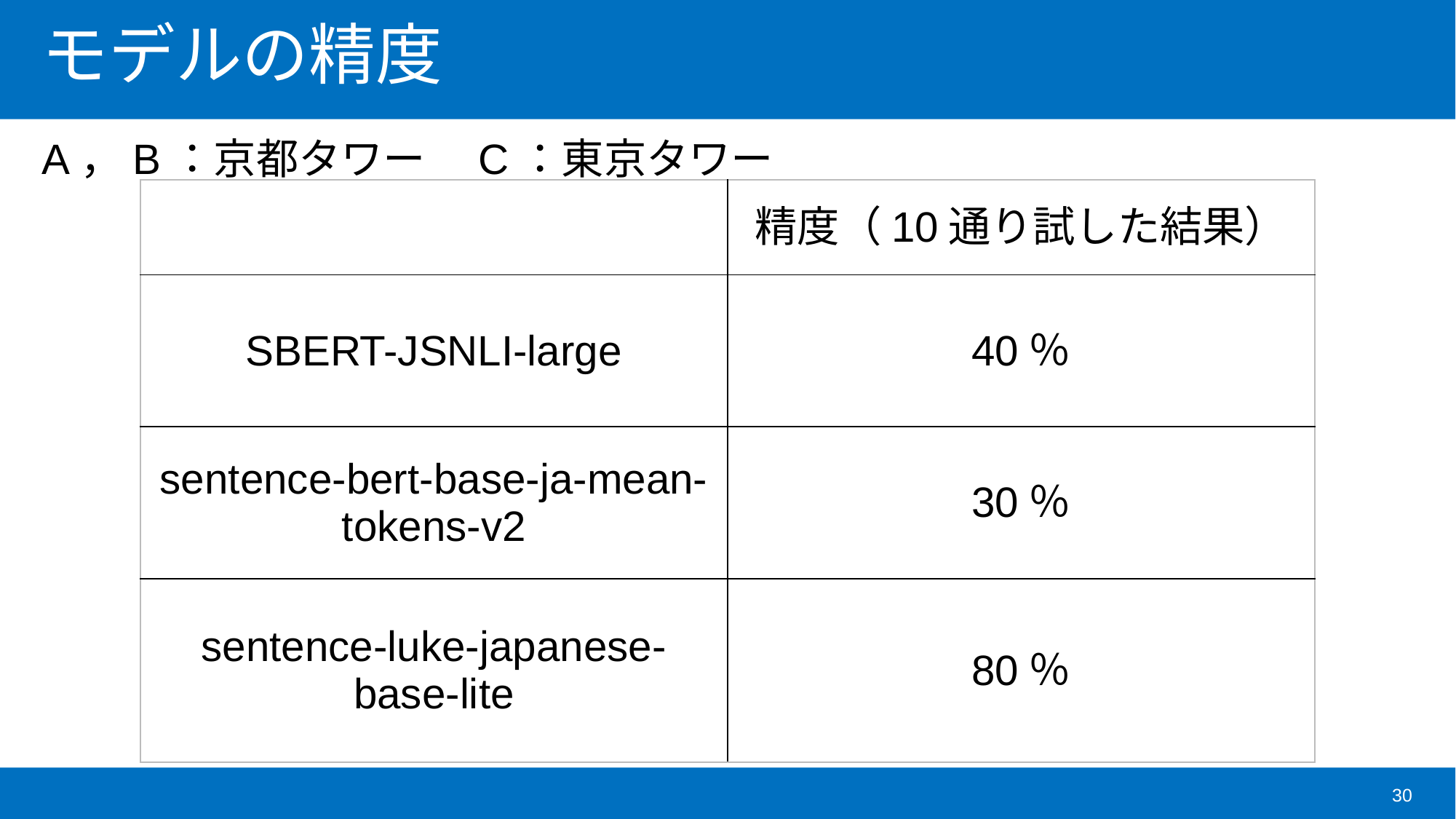

# モデルの精度
A，B：京都タワー　C：東京タワー
|  | 精度（10通り試した結果） |
| --- | --- |
| SBERT-JSNLI-large | 40％ |
| sentence-bert-base-ja-mean-tokens-v2 | 30％ |
| sentence-luke-japanese-base-lite | 80％ |
30